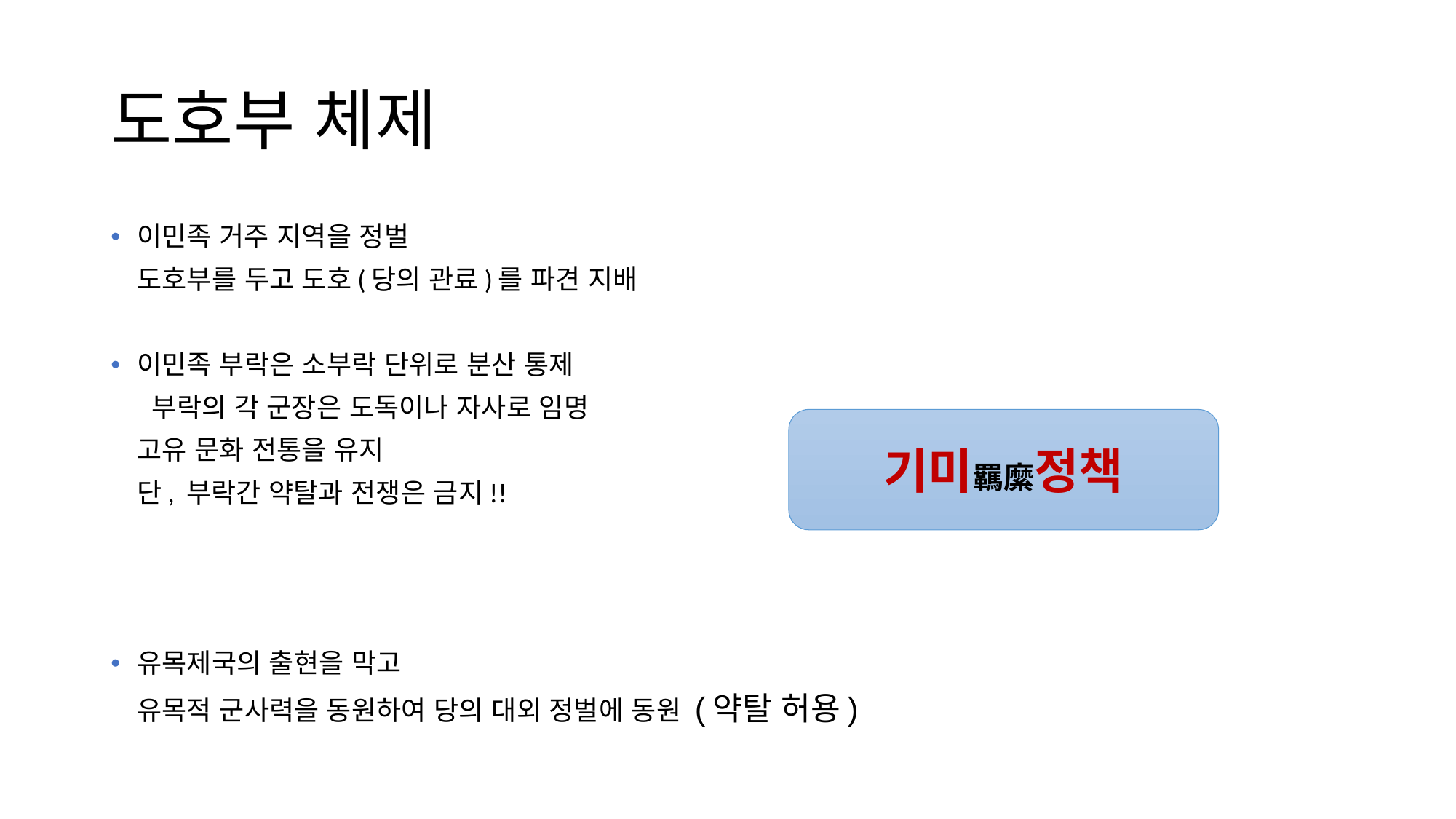

# 도호부 체제
이민족 거주 지역을 정벌
	도호부를 두고 도호(당의 관료)를 파견 지배

이민족 부락은 소부락 단위로 분산 통제
   부락의 각 군장은 도독이나 자사로 임명
	고유 문화 전통을 유지
	단, 부락간 약탈과 전쟁은 금지!!

유목제국의 출현을 막고
	유목적 군사력을 동원하여 당의 대외 정벌에 동원 (약탈 허용)

기미羈縻정책